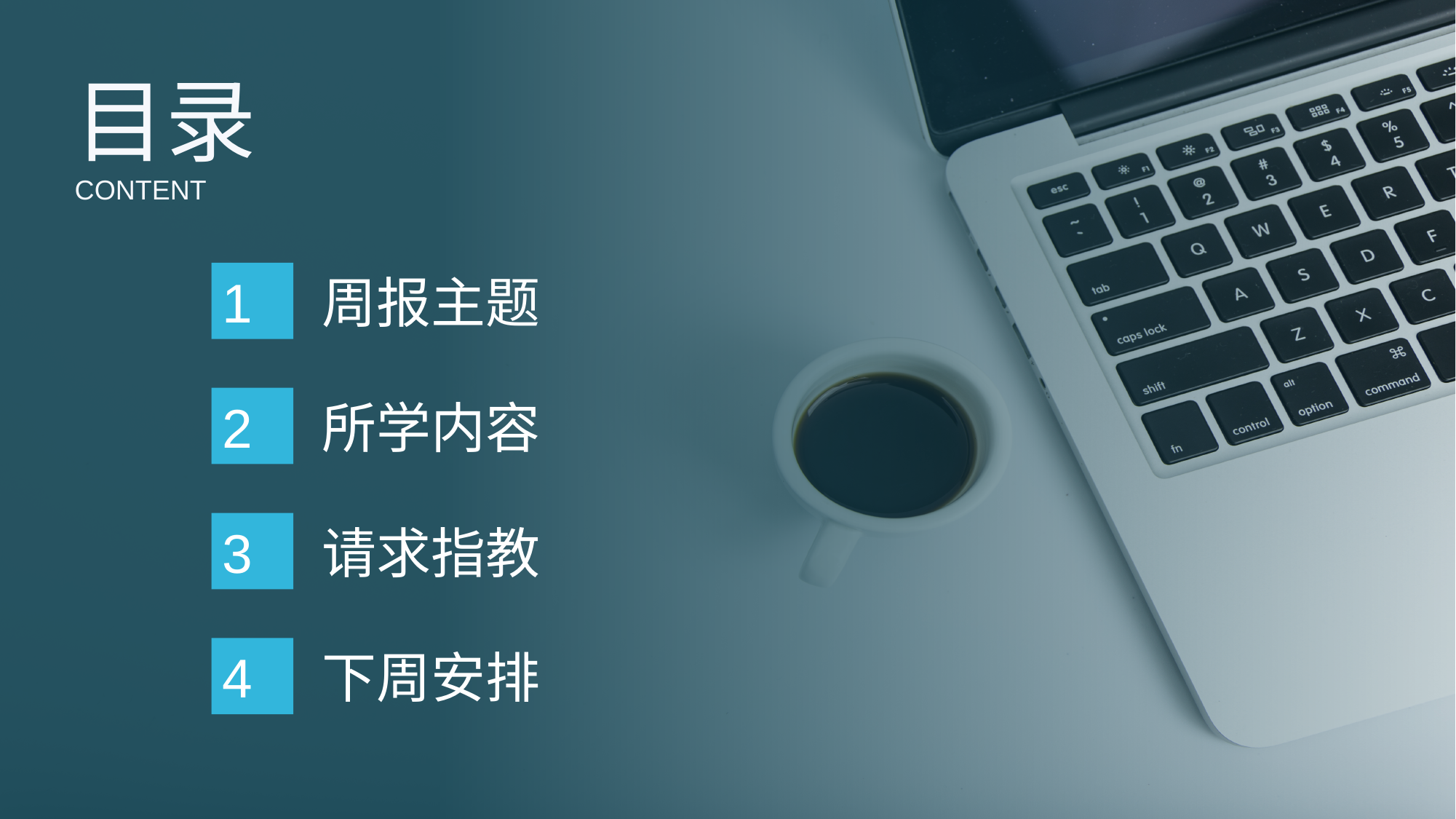

目录
CONTENT
1
周报主题
2
所学内容
3
请求指教
4
下周安排